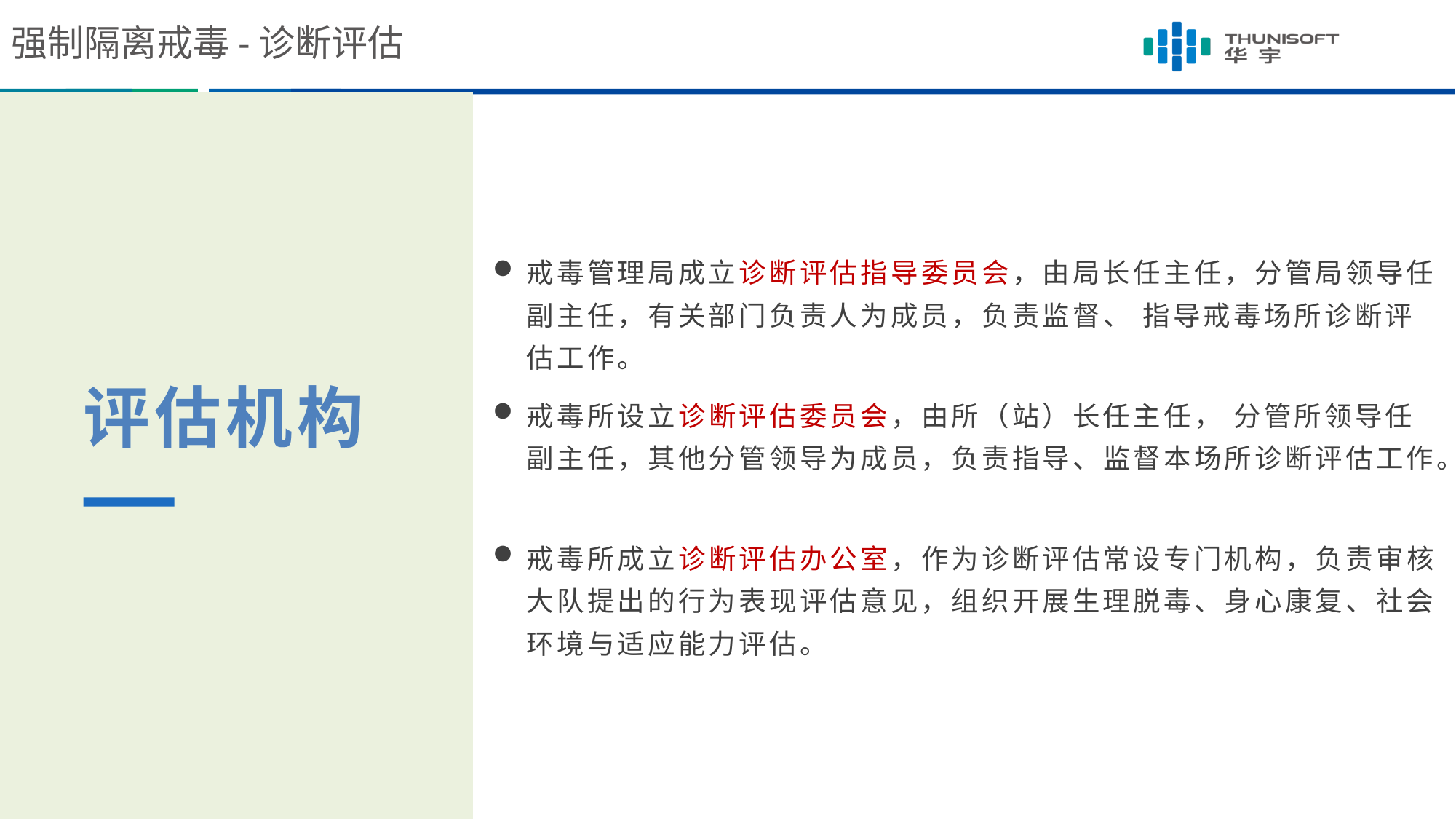

强制隔离戒毒-诊断评估

戒毒管理局成立诊断评估指导委员会，由局长任主任，分管局领导任副主任，有关部门负责人为成员，负责监督、 指导戒毒场所诊断评估工作。
戒毒所设立诊断评估委员会，由所（站）长任主任， 分管所领导任副主任，其他分管领导为成员，负责指导、监督本场所诊断评估工作。
戒毒所成立诊断评估办公室，作为诊断评估常设专门机构，负责审核大队提出的行为表现评估意见，组织开展生理脱毒、身心康复、社会环境与适应能力评估。
评估机构

104